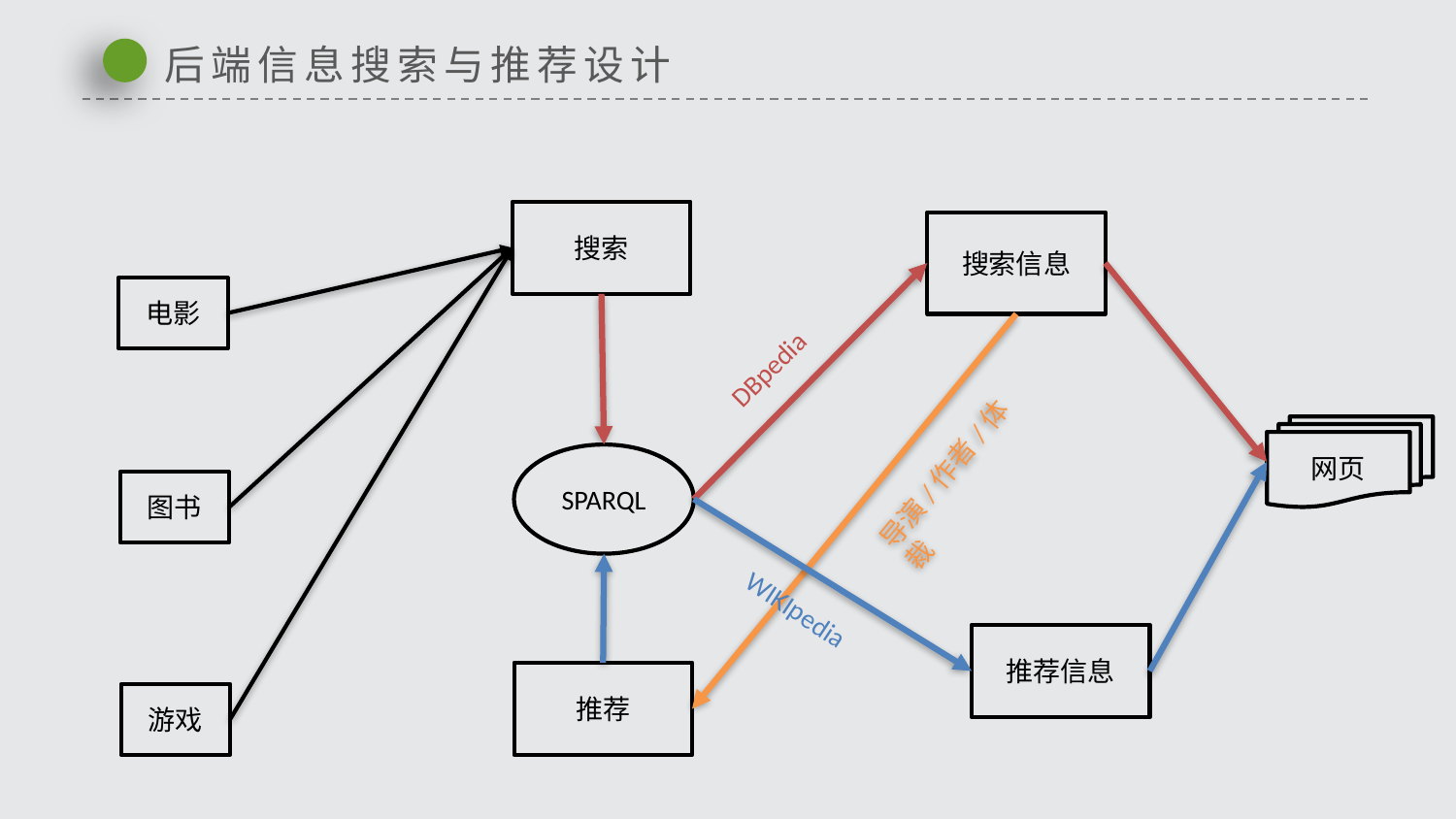

后端信息搜索与推荐设计

搜索
搜索信息
电影
DBpedia
网页
导演/作者/体裁
SPARQL
图书
WIKIpedia
推荐信息
推荐
游戏
延时符